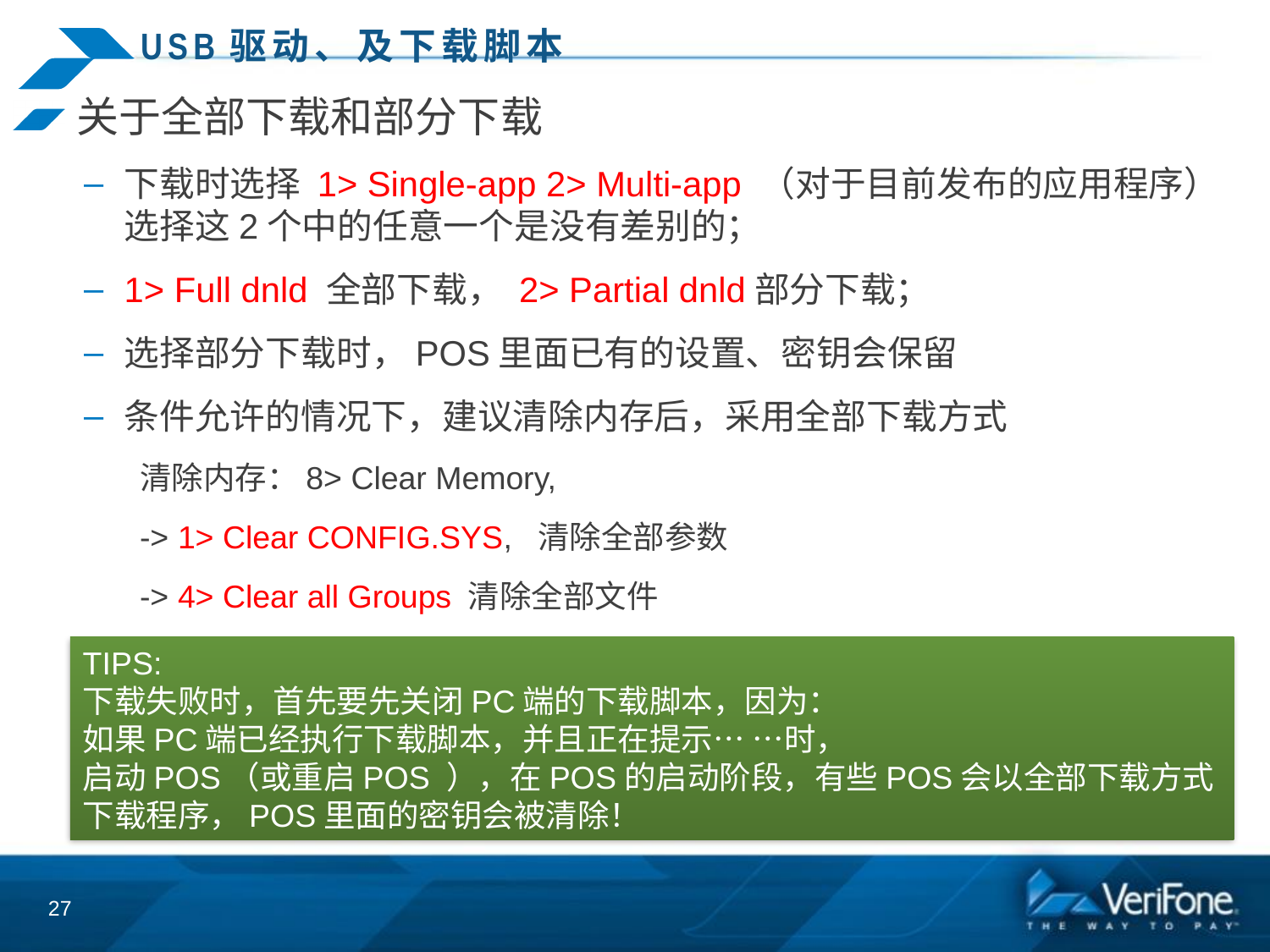

# USB驱动、及下载脚本
关于全部下载和部分下载
下载时选择 1> Single-app 2> Multi-app （对于目前发布的应用程序）选择这2个中的任意一个是没有差别的；
1> Full dnld 全部下载， 2> Partial dnld部分下载；
选择部分下载时，POS里面已有的设置、密钥会保留
条件允许的情况下，建议清除内存后，采用全部下载方式
清除内存：8> Clear Memory,
-> 1> Clear CONFIG.SYS,  清除全部参数
-> 4> Clear all Groups 清除全部文件
TIPS:
下载失败时，首先要先关闭PC端的下载脚本，因为：
如果PC端已经执行下载脚本，并且正在提示… …时，
启动POS（或重启POS ），在POS的启动阶段，有些POS会以全部下载方式下载程序，POS里面的密钥会被清除！
27